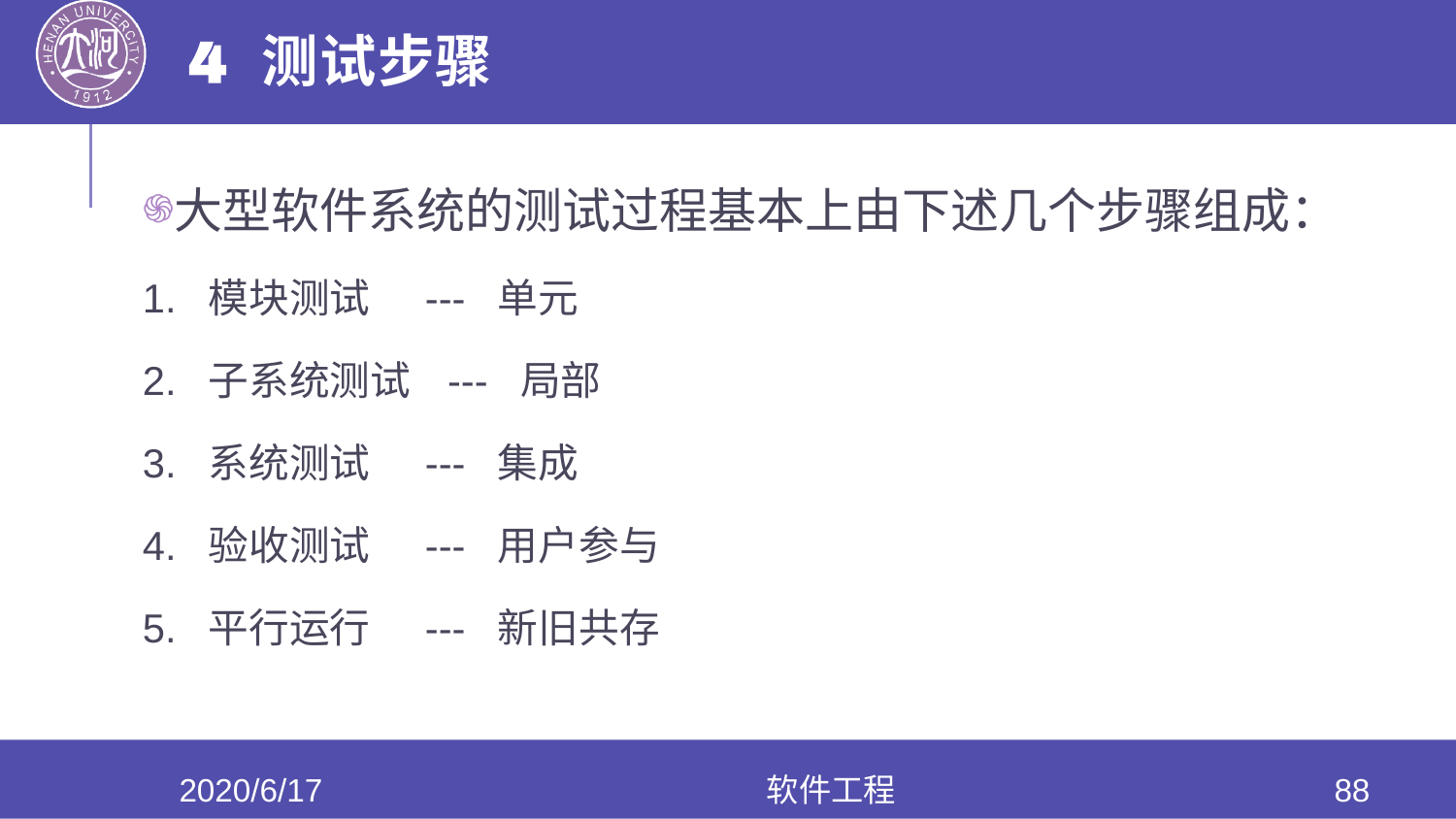

# 4 测试步骤
大型软件系统的测试过程基本上由下述几个步骤组成：
1.  模块测试     ---  单元
2.  子系统测试   ---  局部
3.  系统测试     ---  集成
4.  验收测试     ---  用户参与
5.  平行运行     ---  新旧共存
2020/6/17
软件工程
88